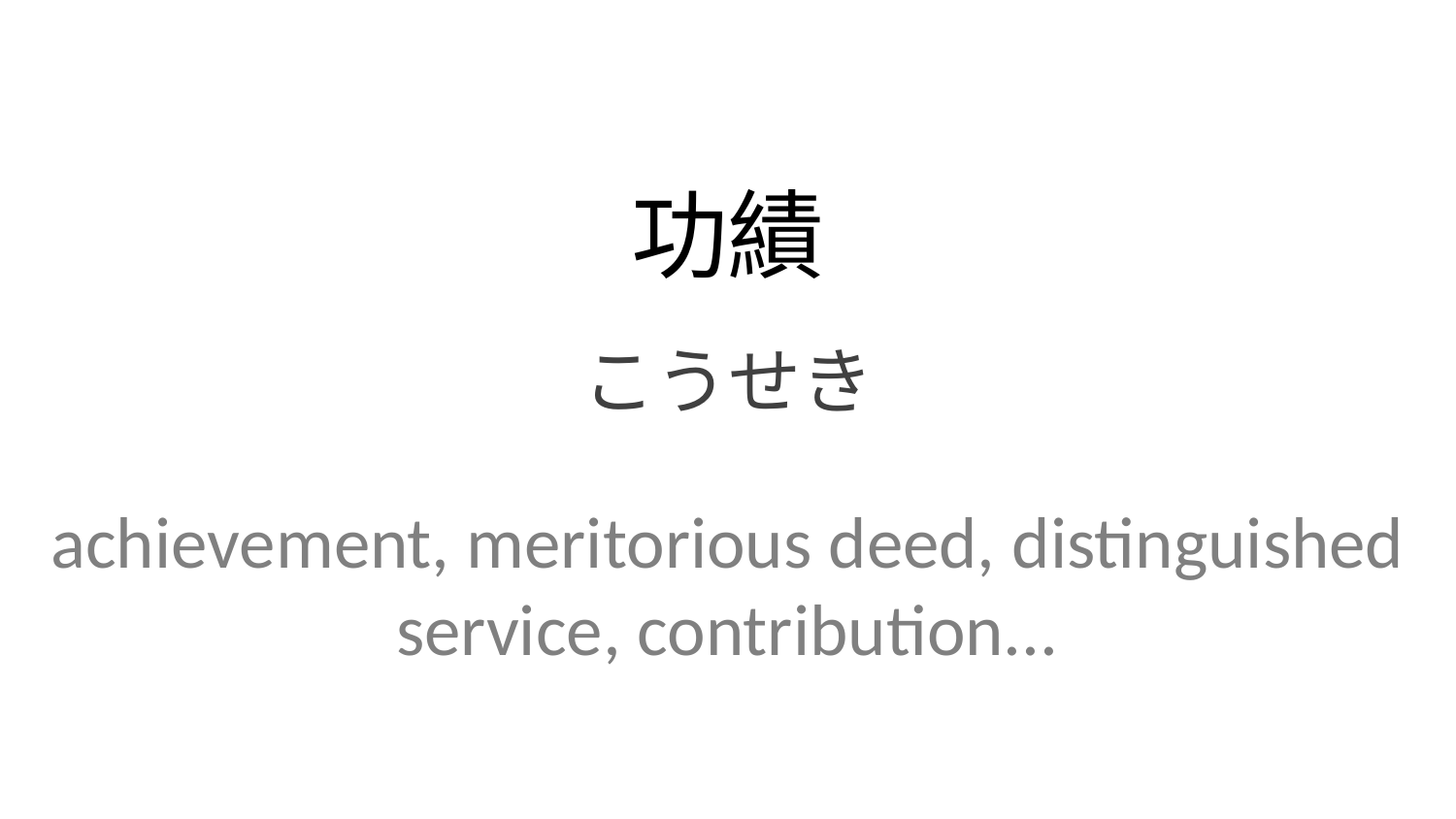

功績

こうせき
achievement, meritorious deed, distinguished service, contribution...